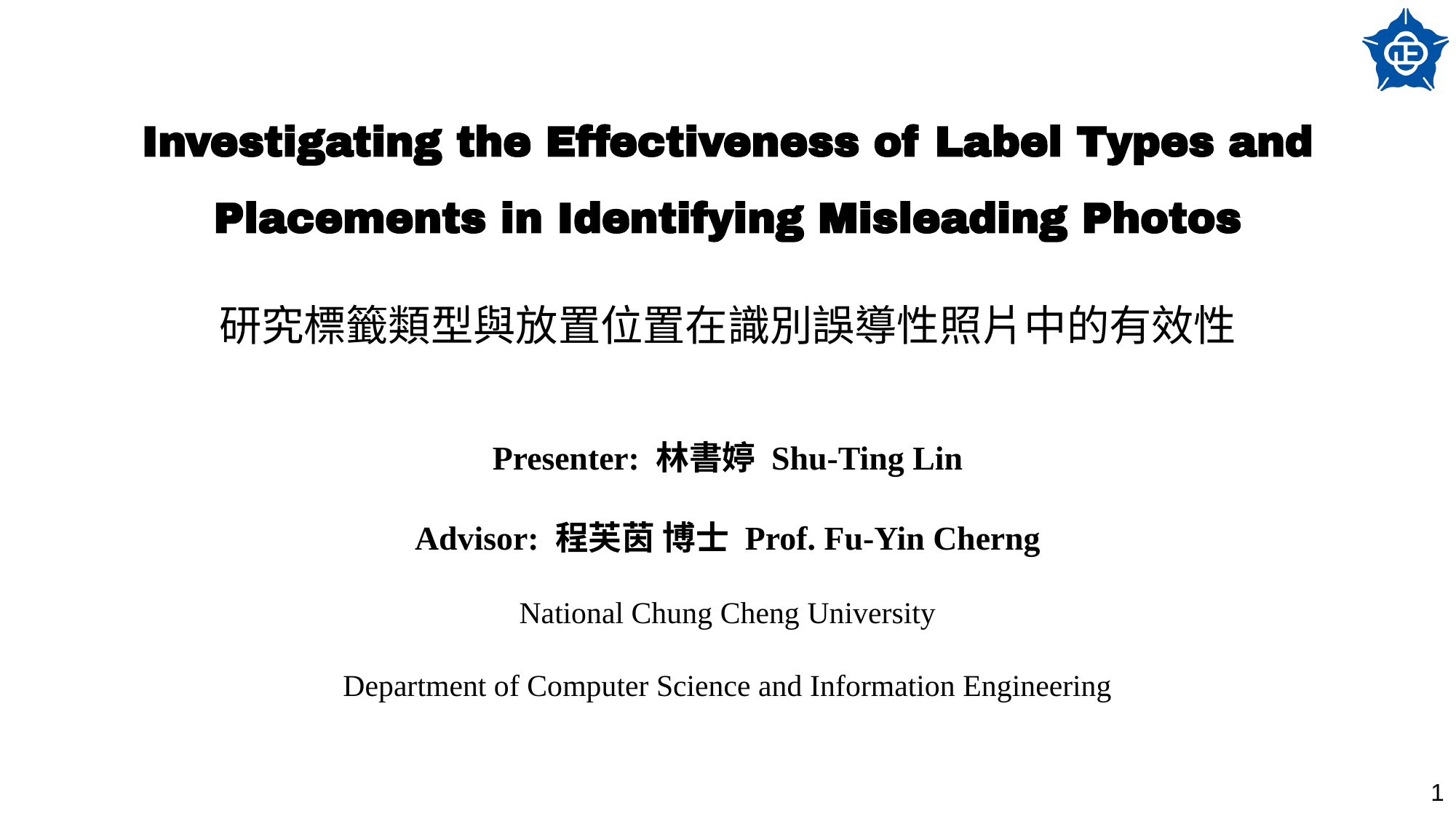

# Investigating the Effectiveness of Label Types and Placements in Identifying Misleading Photos
研究標籤類型與放置位置在識別誤導性照片中的有效性
Presenter: 林書婷 Shu-Ting Lin
Advisor: 程芙茵 博士 Prof. Fu-Yin Cherng
National Chung Cheng University
Department of Computer Science and Information Engineering
1